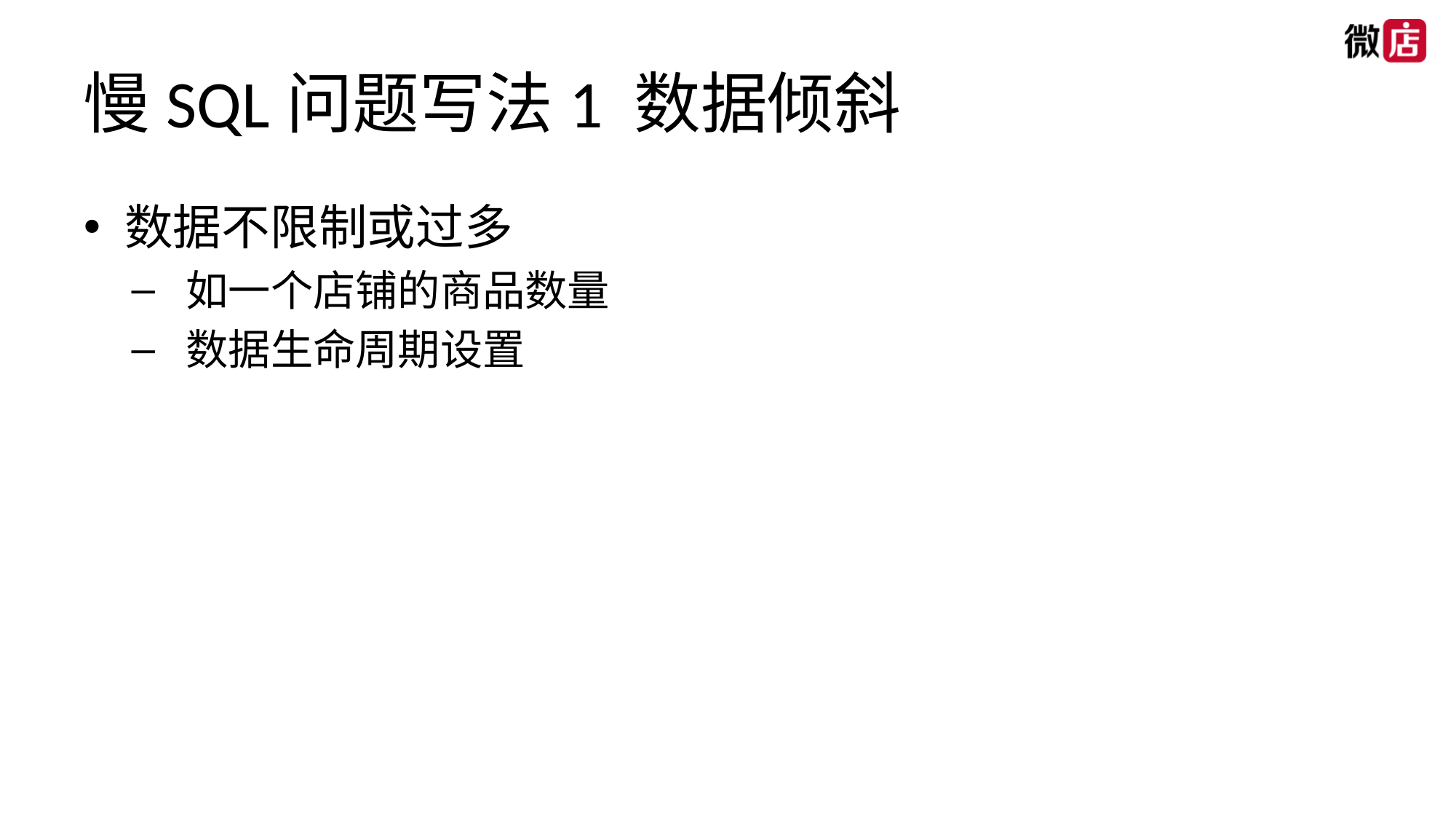

# 慢SQL问题写法1 数据倾斜
数据不限制或过多
如一个店铺的商品数量
数据生命周期设置